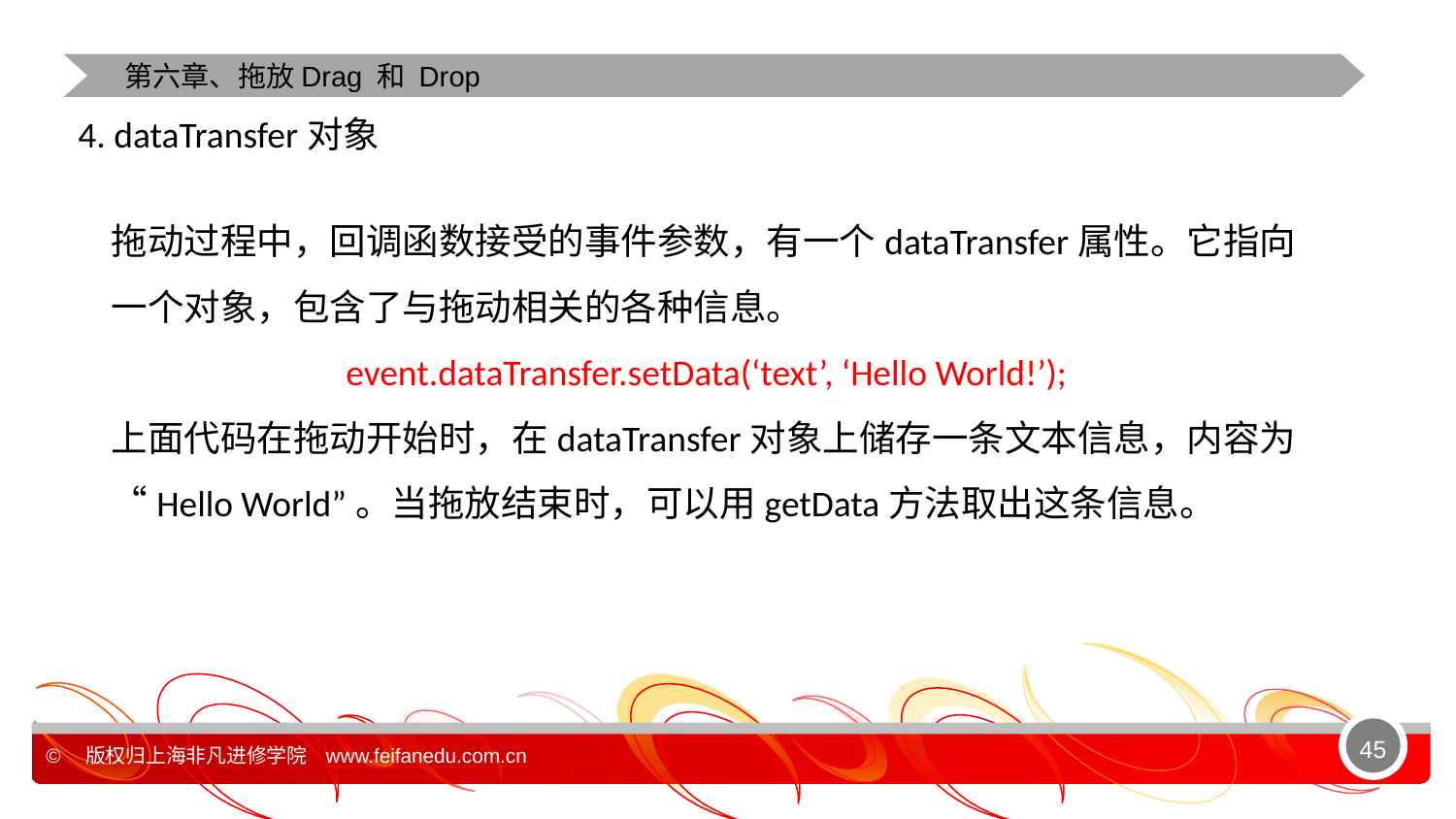

第六章、拖放Drag 和 Drop

4. dataTransfer对象
拖动过程中，回调函数接受的事件参数，有一个dataTransfer属性。它指向一个对象，包含了与拖动相关的各种信息。
event.dataTransfer.setData(‘text’, ‘Hello World!’);
上面代码在拖动开始时，在dataTransfer对象上储存一条文本信息，内容为“Hello World”。当拖放结束时，可以用getData方法取出这条信息。
45